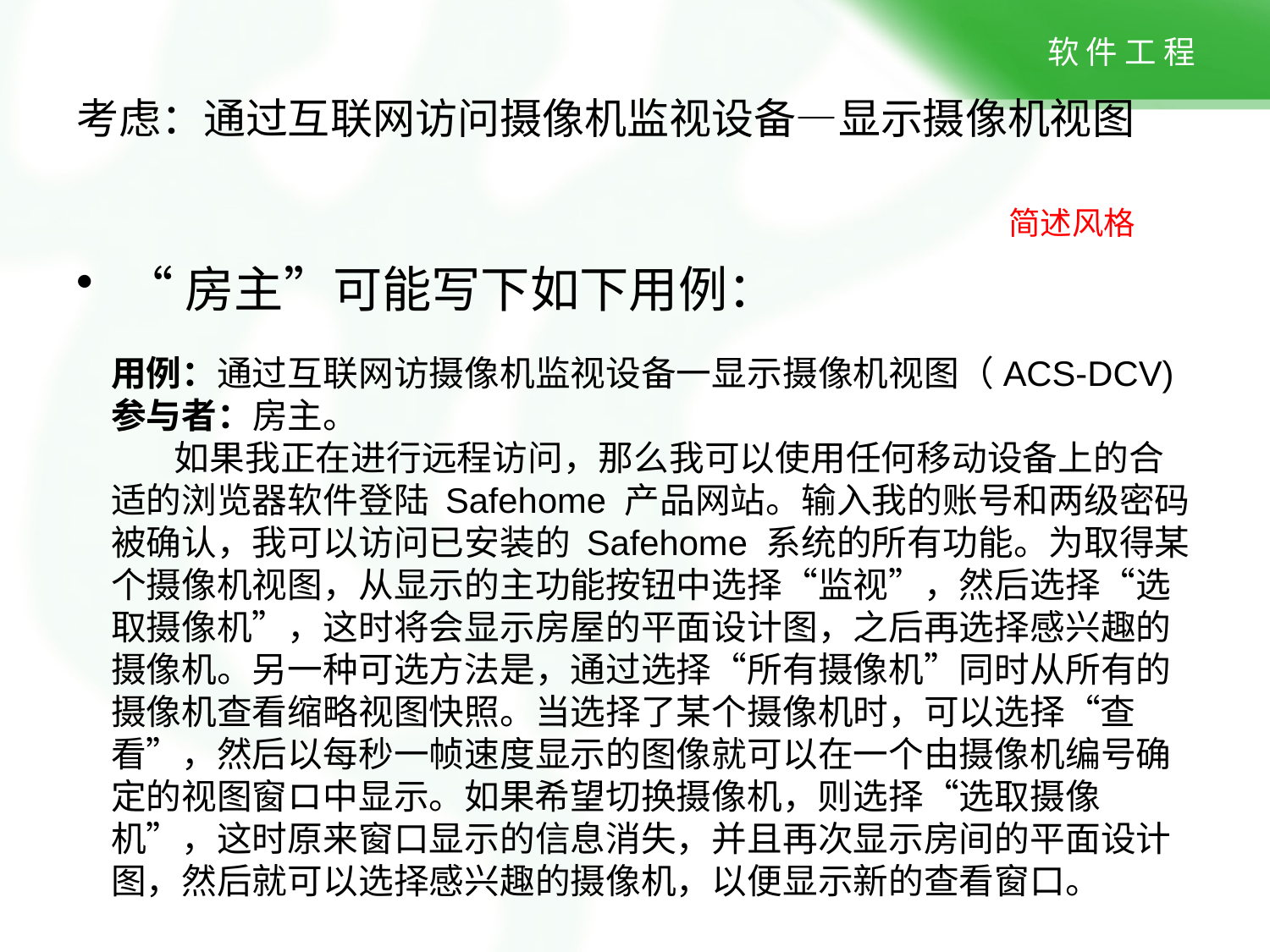

# 考虑：通过互联网访问摄像机监视设备—显示摄像机视图
简述风格
“房主”可能写下如下用例：
用例：通过互联网访摄像机监视设备一显示摄像机视图（ACS-DCV)
参与者：房主。
       如果我正在进行远程访问，那么我可以使用任何移动设备上的合适的浏览器软件登陆 Safehome 产品网站。输入我的账号和两级密码被确认，我可以访问已安装的 Safehome 系统的所有功能。为取得某个摄像机视图，从显示的主功能按钮中选择“监视”，然后选择“选取摄像机”，这时将会显示房屋的平面设计图，之后再选择感兴趣的摄像机。另一种可选方法是，通过选择“所有摄像机”同时从所有的摄像机查看缩略视图快照。当选择了某个摄像机时，可以选择“查看”，然后以每秒一帧速度显示的图像就可以在一个由摄像机编号确定的视图窗ロ中显示。如果希望切换摄像机，则选择“选取摄像机”，这时原来窗口显示的信息消失，并且再次显示房间的平面设计图，然后就可以选择感兴趣的摄像机，以便显示新的查看窗口。